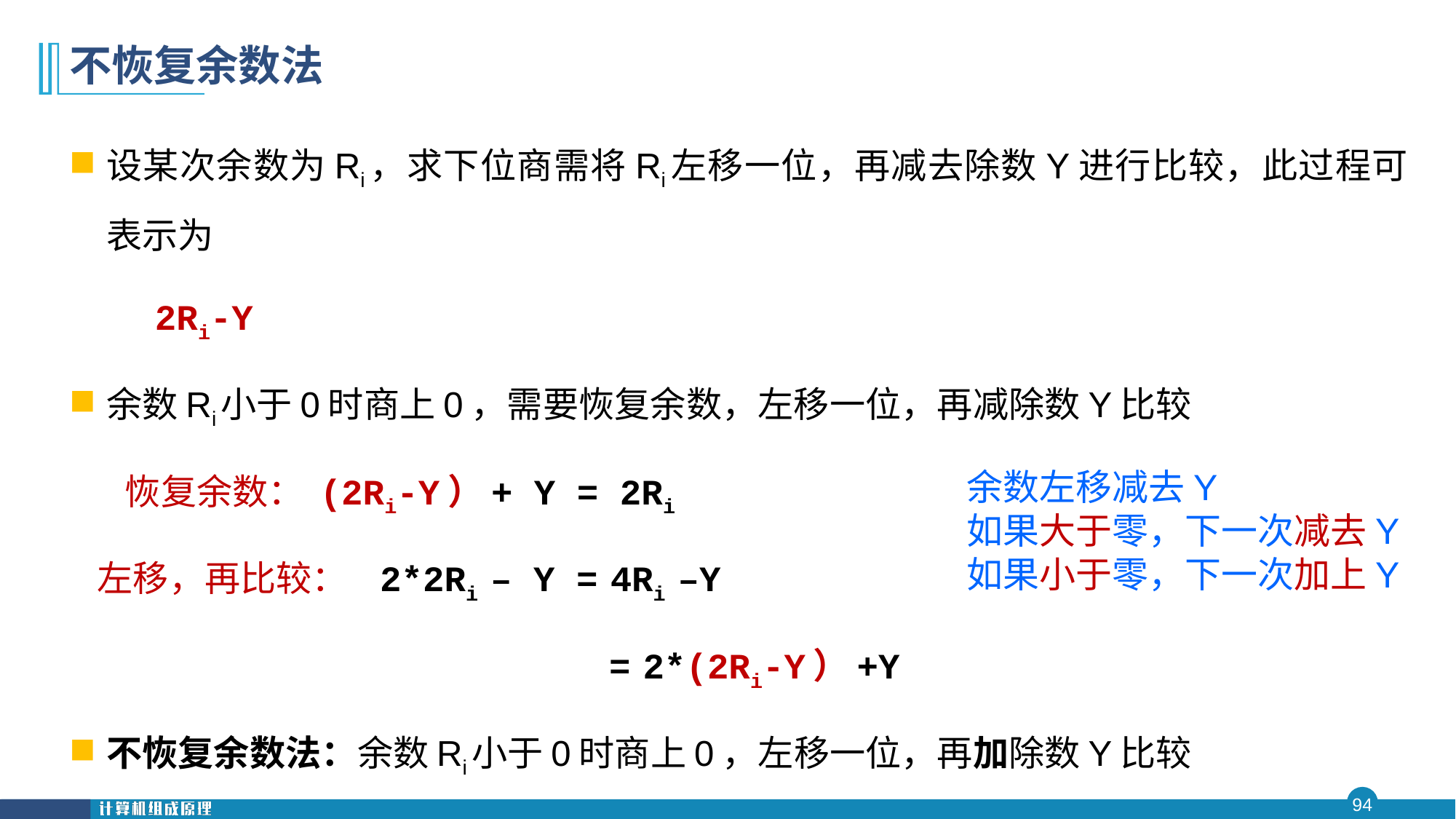

# 不恢复余数法
设某次余数为Ri，求下位商需将Ri左移一位，再减去除数Y进行比较，此过程可表示为
    2Ri-Y
余数Ri小于0时商上0，需要恢复余数，左移一位，再减除数Y比较
      恢复余数： (2Ri-Y）+ Y = 2Ri
     左移，再比较：   2*2Ri – Y = 4Ri –Y
                          = 2*(2Ri-Y）+Y
不恢复余数法：余数Ri小于0时商上0，左移一位，再加除数Y比较
余数左移减去Y
如果大于零，下一次减去Y
如果小于零，下一次加上Y